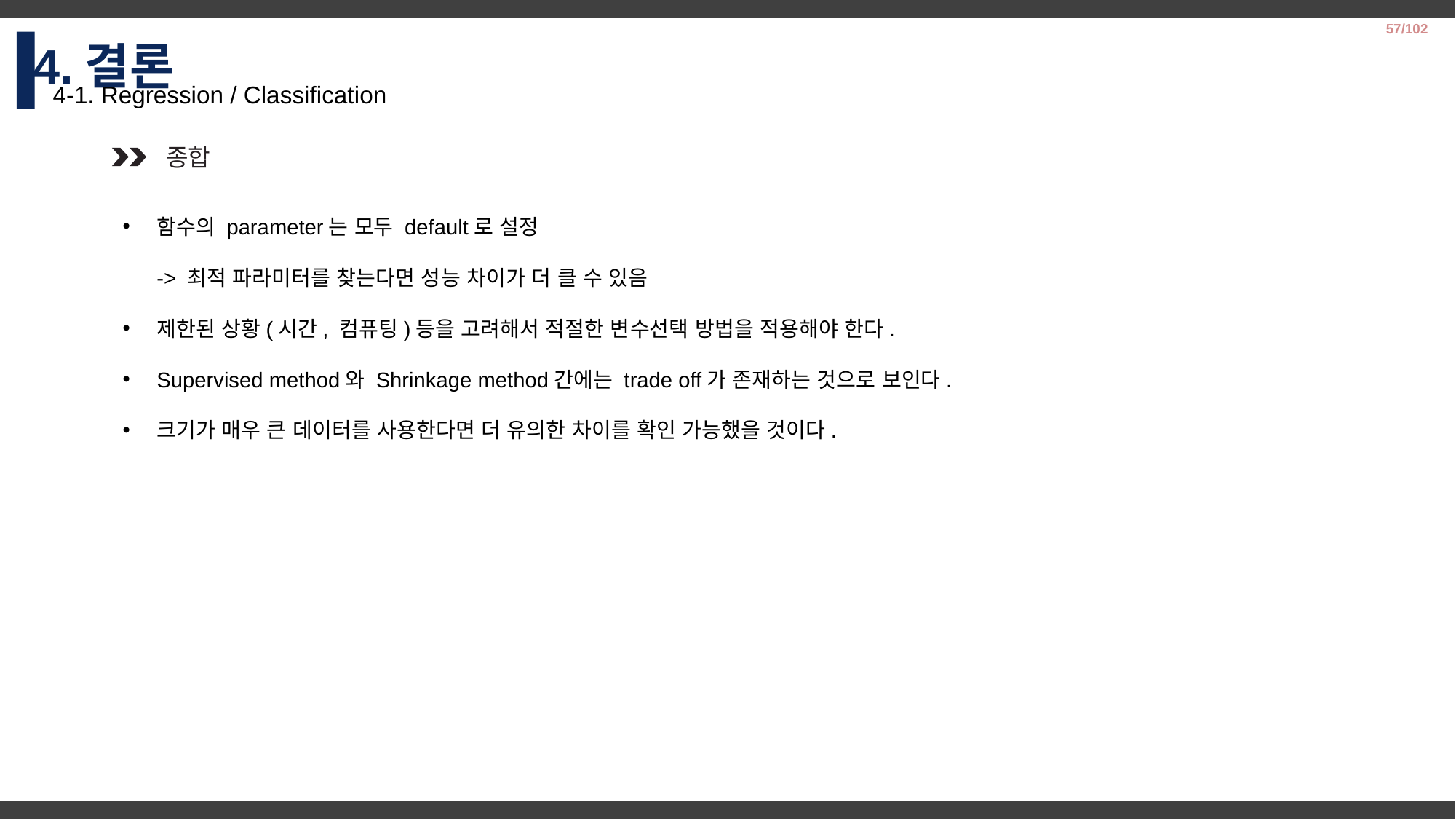

4.결론
57/102

4-1. Regression / Classification
종합

함수의 parameter는 모두 default로 설정
-> 최적 파라미터를 찾는다면 성능 차이가 더 클 수 있음
제한된 상황(시간, 컴퓨팅)등을 고려해서 적절한 변수선택 방법을 적용해야 한다.
Supervised method와 Shrinkage method간에는 trade off가 존재하는 것으로 보인다.
크기가 매우 큰 데이터를 사용한다면 더 유의한 차이를 확인 가능했을 것이다.
2014-2 Business Logistics Team Project